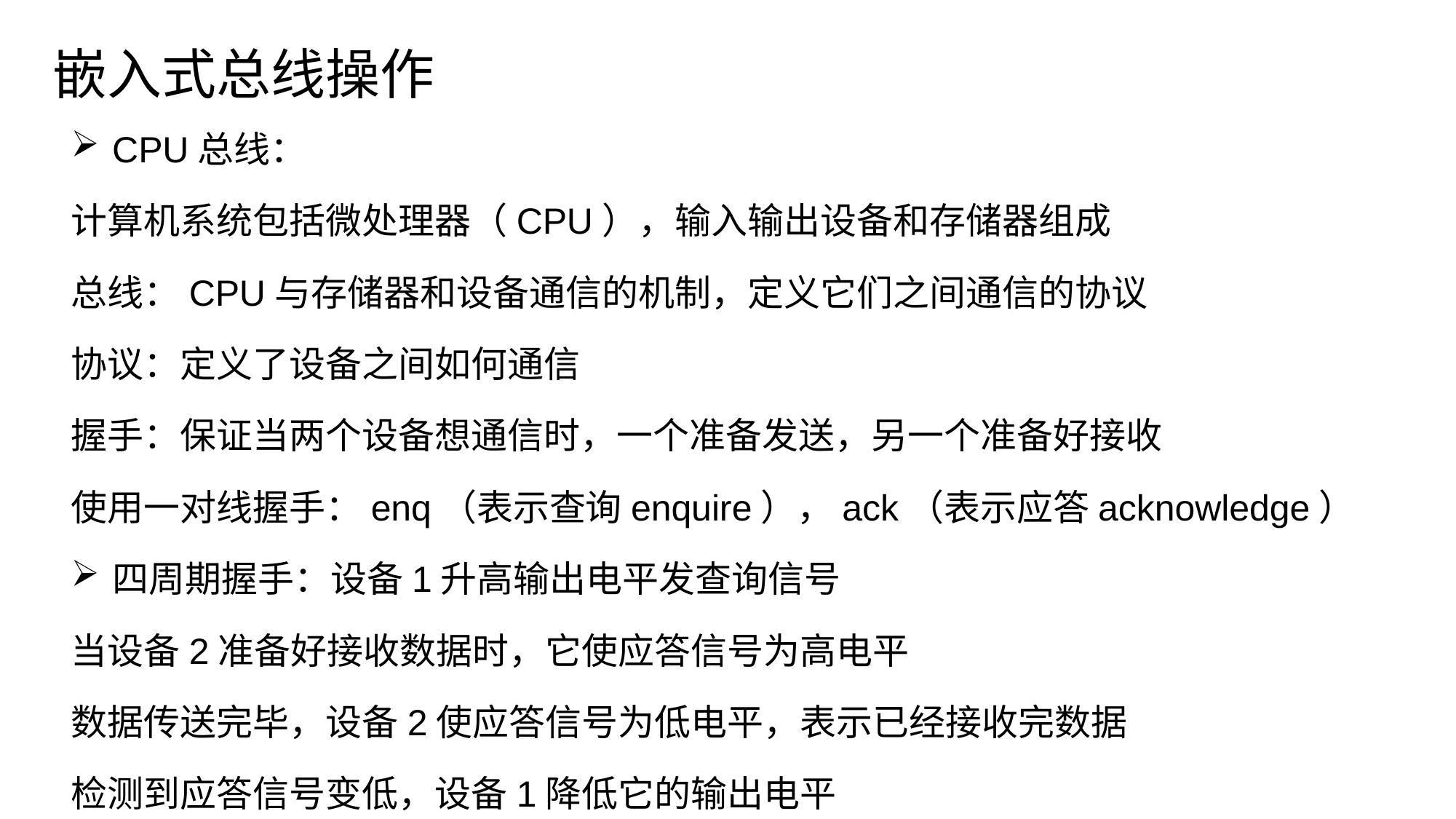

# 嵌入式总线操作
CPU总线：
计算机系统包括微处理器（CPU），输入输出设备和存储器组成
总线：CPU与存储器和设备通信的机制，定义它们之间通信的协议
协议：定义了设备之间如何通信
握手：保证当两个设备想通信时，一个准备发送，另一个准备好接收
使用一对线握手：enq（表示查询enquire），ack（表示应答acknowledge）
四周期握手：设备1升高输出电平发查询信号
当设备2准备好接收数据时，它使应答信号为高电平
数据传送完毕，设备2使应答信号为低电平，表示已经接收完数据
检测到应答信号变低，设备1降低它的输出电平
62